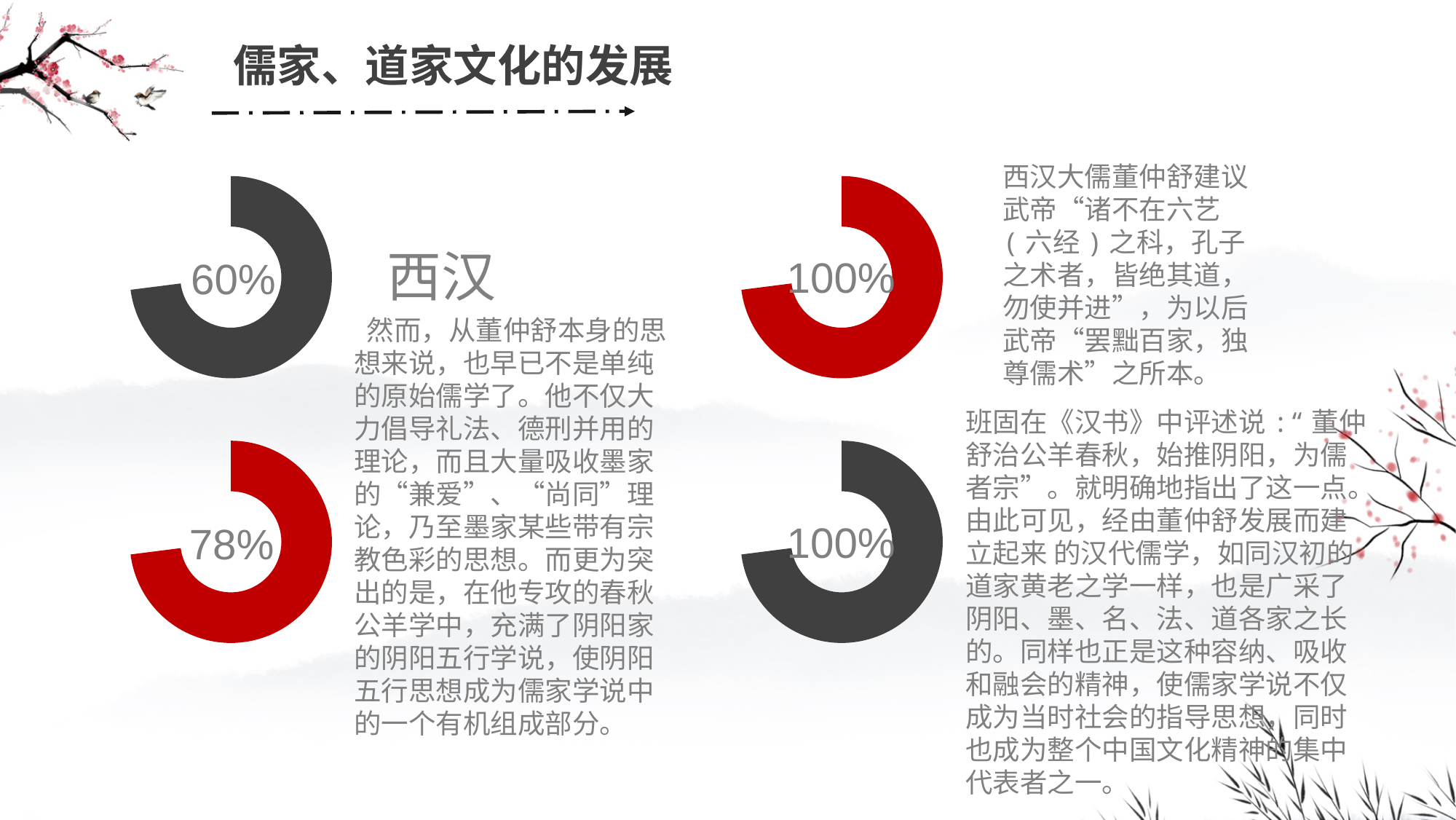

儒家、道家文化的发展
西汉大儒董仲舒建议武帝“诸不在六艺 (六经)之科，孔子之术者，皆绝其道，勿使并进”，为以后武帝“罢黜百家，独尊儒术”之所本。

### Chart

| Category |  |
|---|---|
60%

### Chart

| Category |  |
|---|---|
100%
西汉
 然而，从董仲舒本身的思想来说，也早已不是单纯的原始儒学了。他不仅大力倡导礼法、德刑并用的理论，而且大量吸收墨家的“兼爱”、“尚同”理论，乃至墨家某些带有宗教色彩的思想。而更为突出的是，在他专攻的春秋公羊学中，充满了阴阳家的阴阳五行学说，使阴阳五行思想成为儒家学说中的一个有机组成部分。
班固在《汉书》中评述说:“董仲舒治公羊春秋，始推阴阳，为儒者宗”。就明确地指出了这一点。由此可见，经由董仲舒发展而建立起来 的汉代儒学，如同汉初的道家黄老之学一样，也是广采了阴阳、墨、名、法、道各家之长的。同样也正是这种容纳、吸收和融会的精神，使儒家学说不仅成为当时社会的指导思想，同时也成为整个中国文化精神的集中代表者之一。

### Chart

| Category |  |
|---|---|
78%

### Chart

| Category |  |
|---|---|
100%